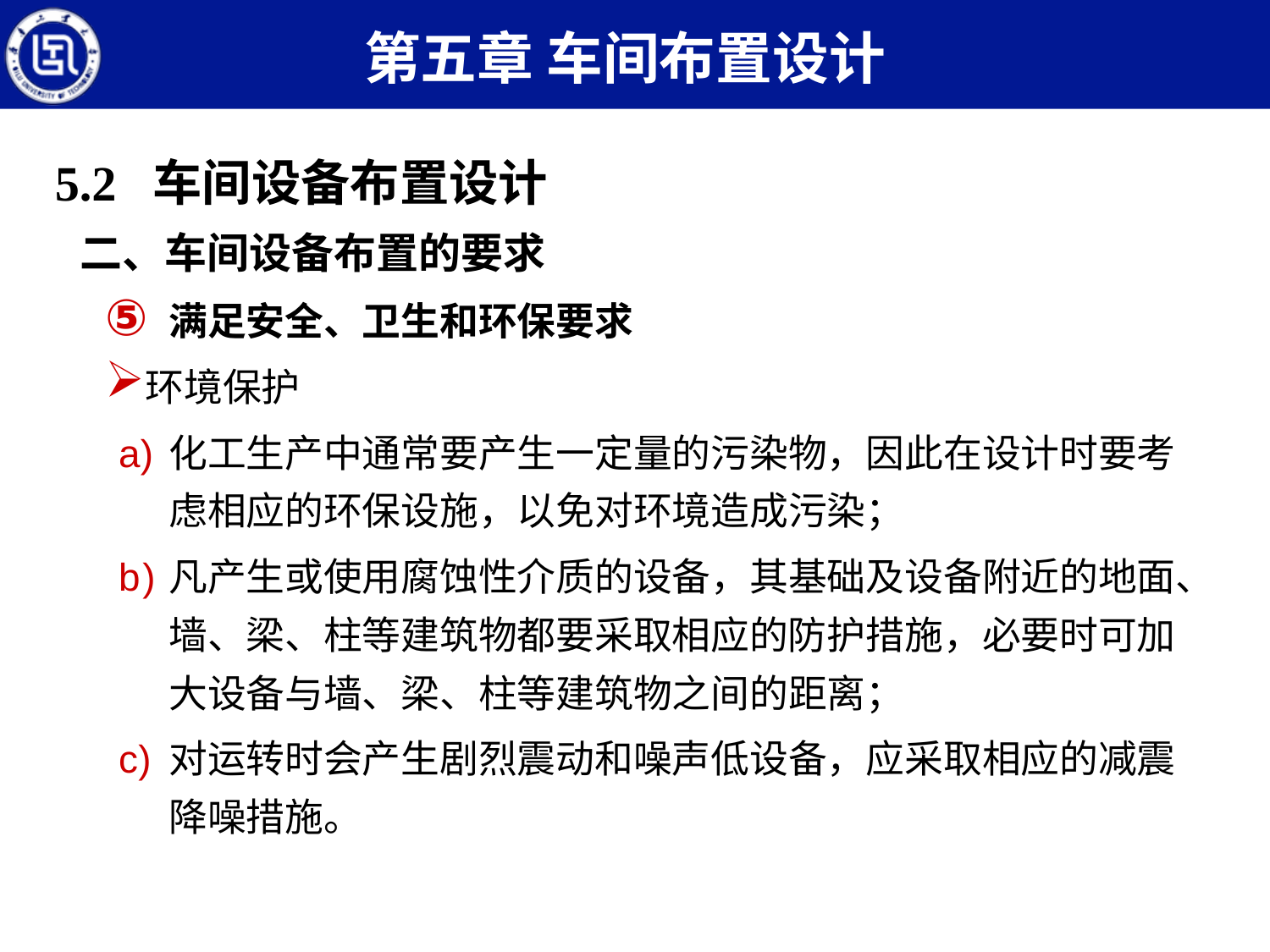

第五章 车间布置设计
5.2  车间设备布置设计
二、车间设备布置的要求
满足安全、卫生和环保要求
环境保护
化工生产中通常要产生一定量的污染物，因此在设计时要考虑相应的环保设施，以免对环境造成污染；
凡产生或使用腐蚀性介质的设备，其基础及设备附近的地面、墙、梁、柱等建筑物都要采取相应的防护措施，必要时可加大设备与墙、梁、柱等建筑物之间的距离；
对运转时会产生剧烈震动和噪声低设备，应采取相应的减震降噪措施。